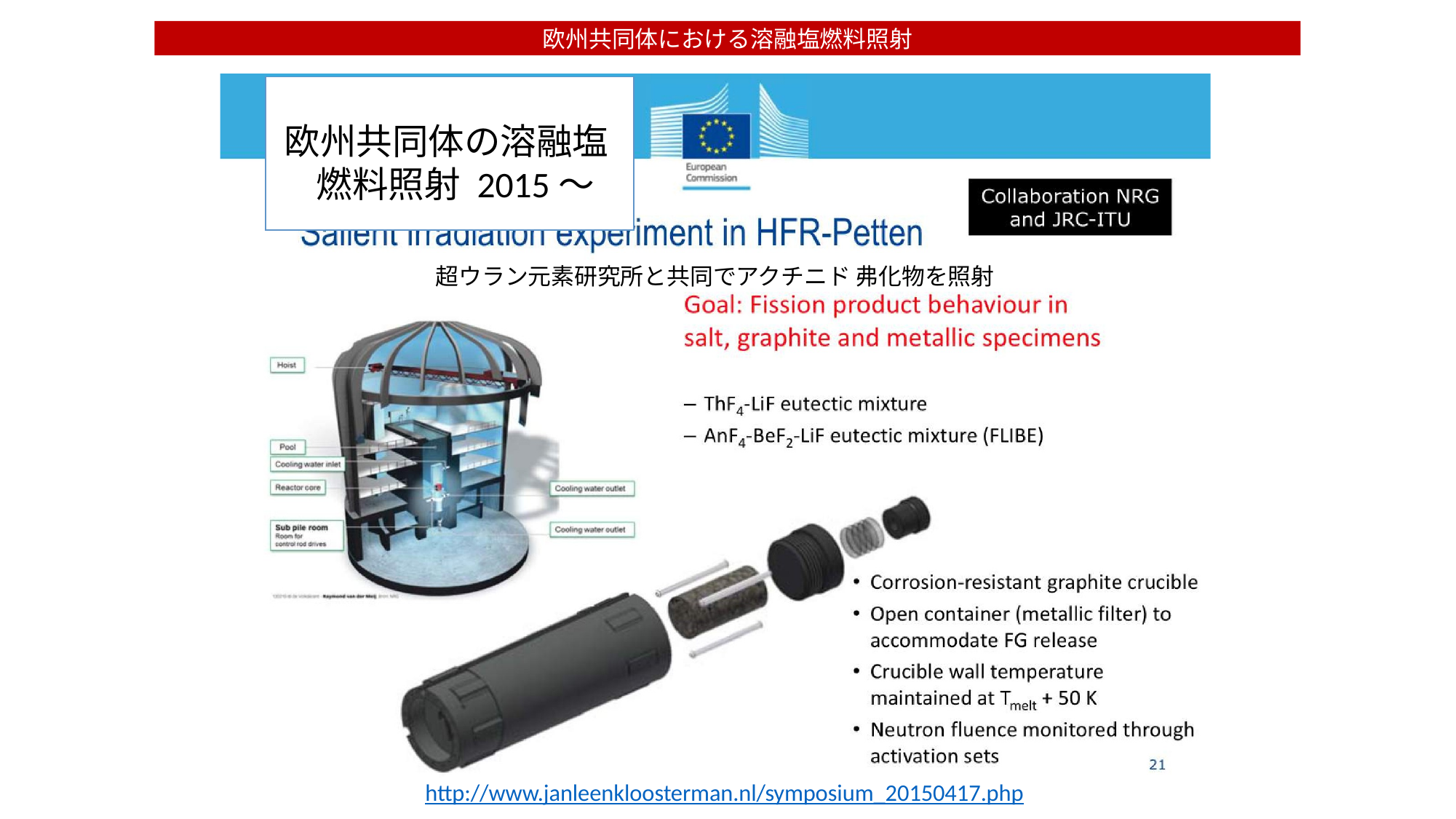

欧州共同体における溶融塩燃料照射

# 欧州共同体の溶融塩  燃料照射 2015〜

超ウラン元素研究所と共同でアクチニド 弗化物を照射
http://www.janleenkloosterman.nl/symposium_20150417.php